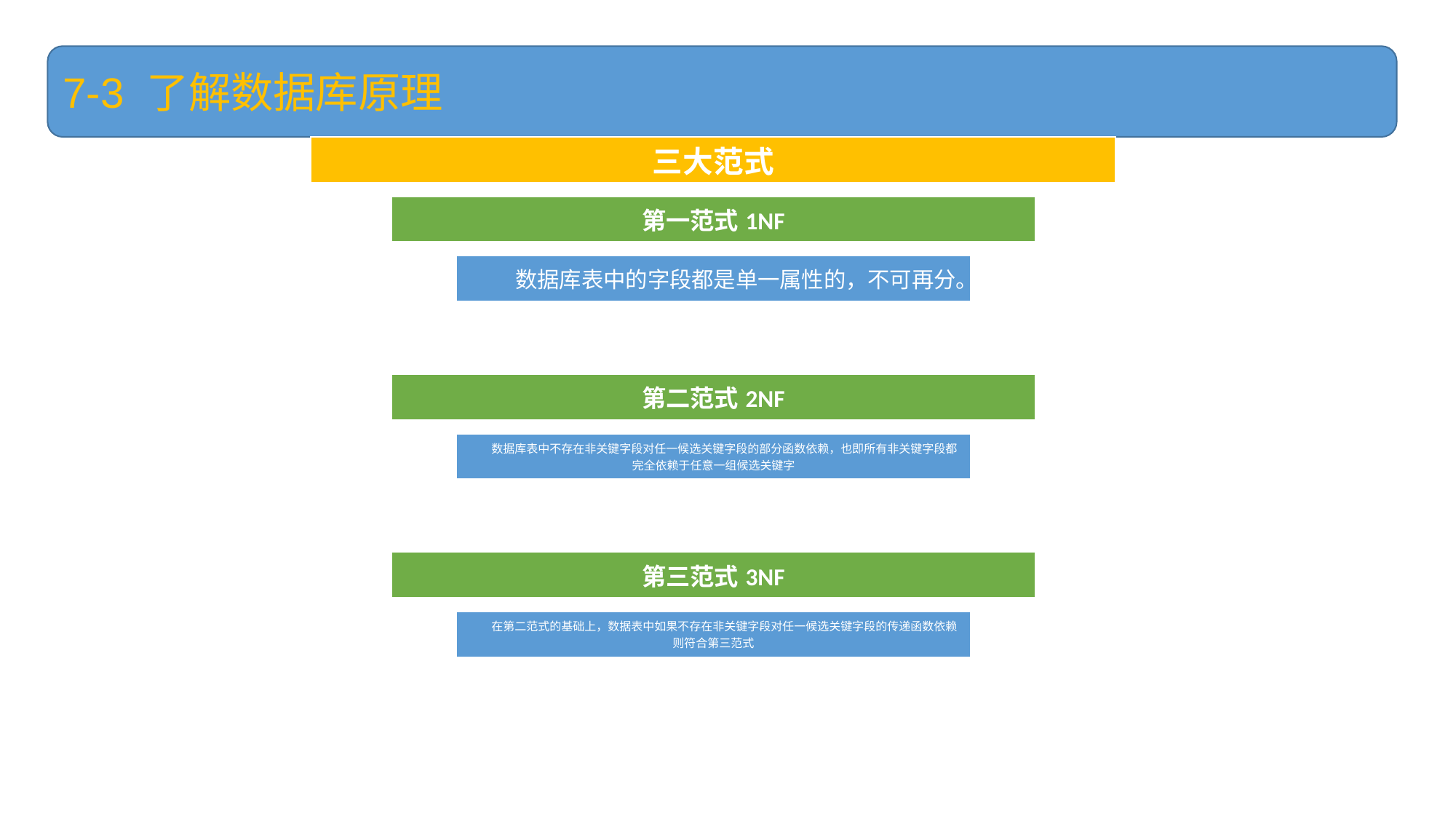

7-3 了解数据库原理
三大范式
第一范式1NF
        数据库表中的字段都是单一属性的，不可再分。
第三范式3NF
        数据库表中不存在非关键字段对任一候选关键字段的部分函数依赖，也即所有非关键字段都完全依赖于任意一组候选关键字
第二范式2NF
        在第二范式的基础上，数据表中如果不存在非关键字段对任一候选关键字段的传递函数依赖则符合第三范式